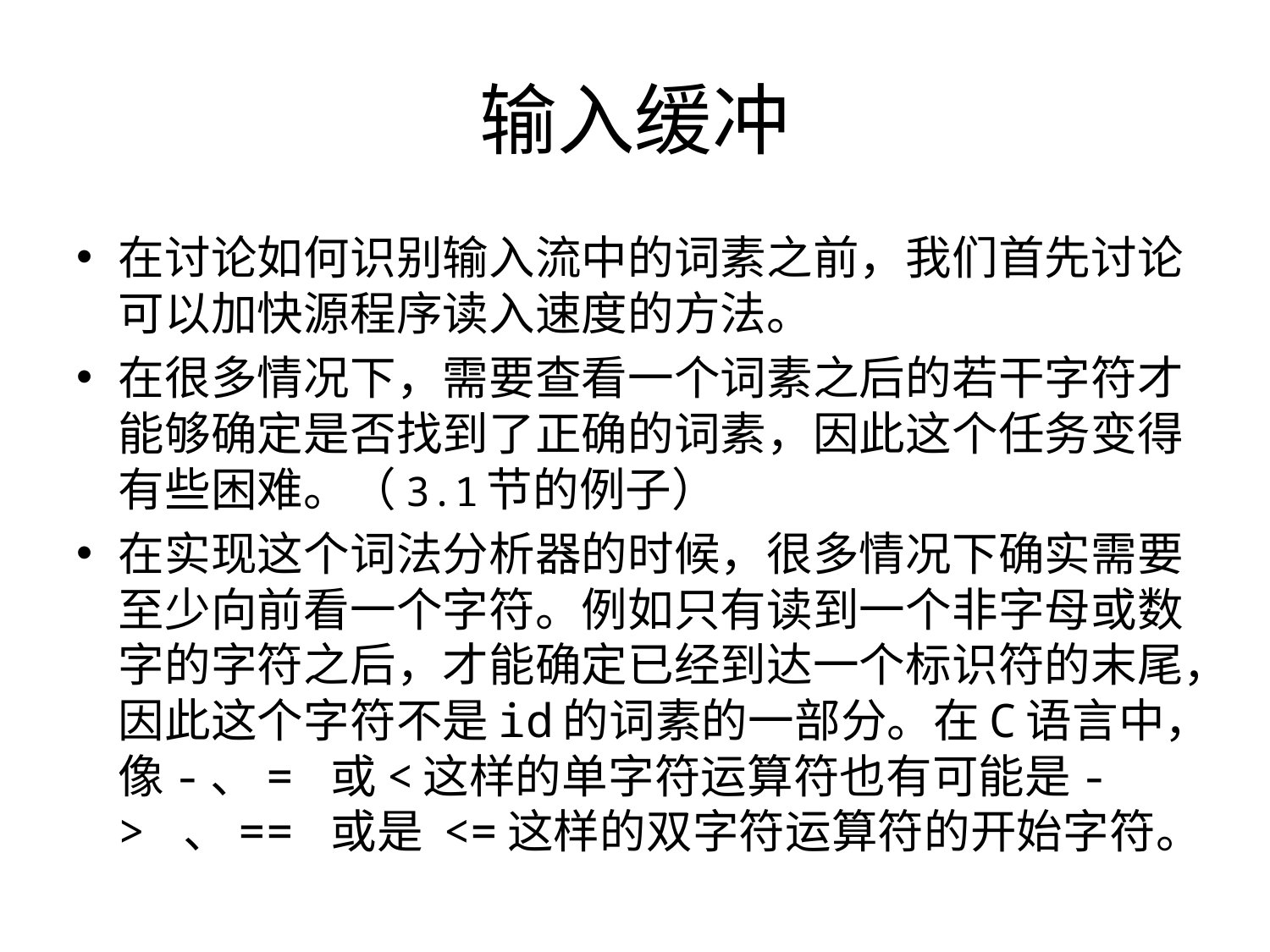

# 输入缓冲
在讨论如何识别输入流中的词素之前，我们首先讨论可以加快源程序读入速度的方法。
在很多情况下，需要查看一个词素之后的若干字符才能够确定是否找到了正确的词素，因此这个任务变得有些困难。（3.1节的例子）
在实现这个词法分析器的时候，很多情况下确实需要至少向前看一个字符。例如只有读到一个非字母或数字的字符之后，才能确定已经到达一个标识符的末尾，因此这个字符不是id的词素的一部分。在C语言中，像-、= 或<这样的单字符运算符也有可能是-> 、== 或是 <=这样的双字符运算符的开始字符。